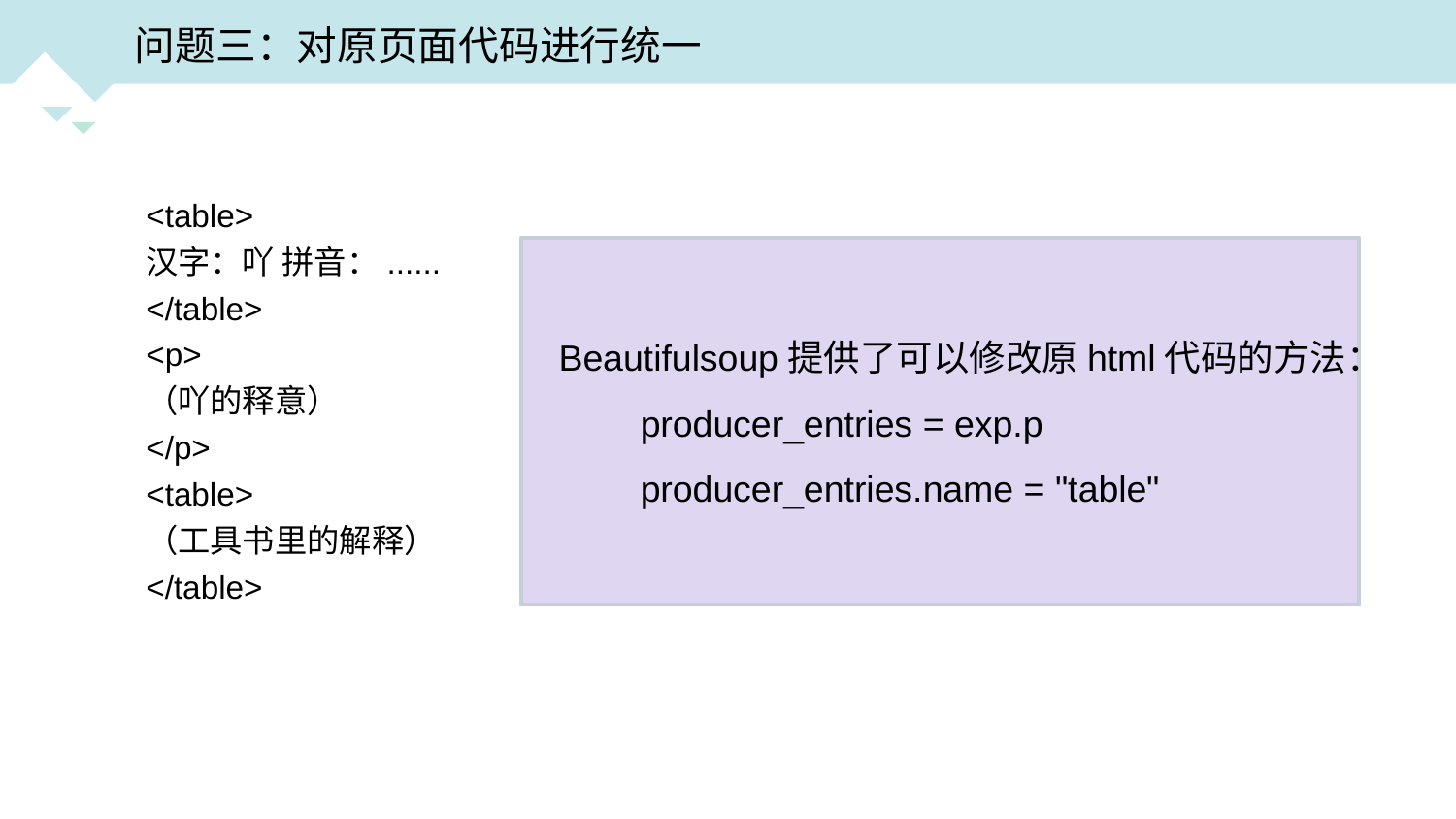

问题三：对原页面代码进行统一
<table>
汉字：吖 拼音：......
</table>
<p>
（吖的释意）
</p>
<table>
（工具书里的解释）
</table>

Beautifulsoup提供了可以修改原html代码的方法：
        producer_entries = exp.p
        producer_entries.name = "table"